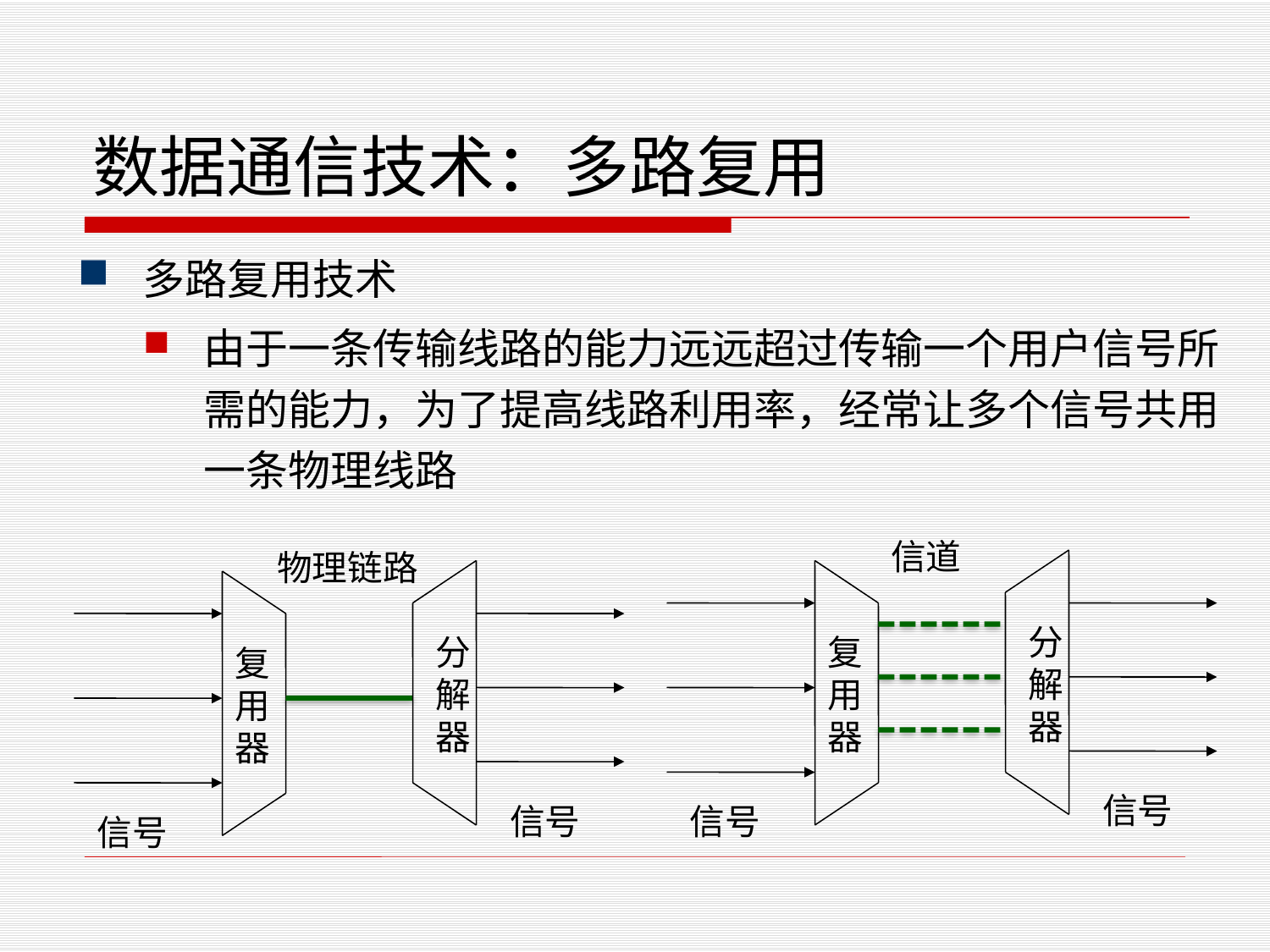

# 数据通信技术：多路复用
多路复用技术
由于一条传输线路的能力远远超过传输一个用户信号所需的能力，为了提高线路利用率，经常让多个信号共用一条物理线路
信道
物理链路

分解器

分解器

复用器

复用器

信号

信号
信号
信号